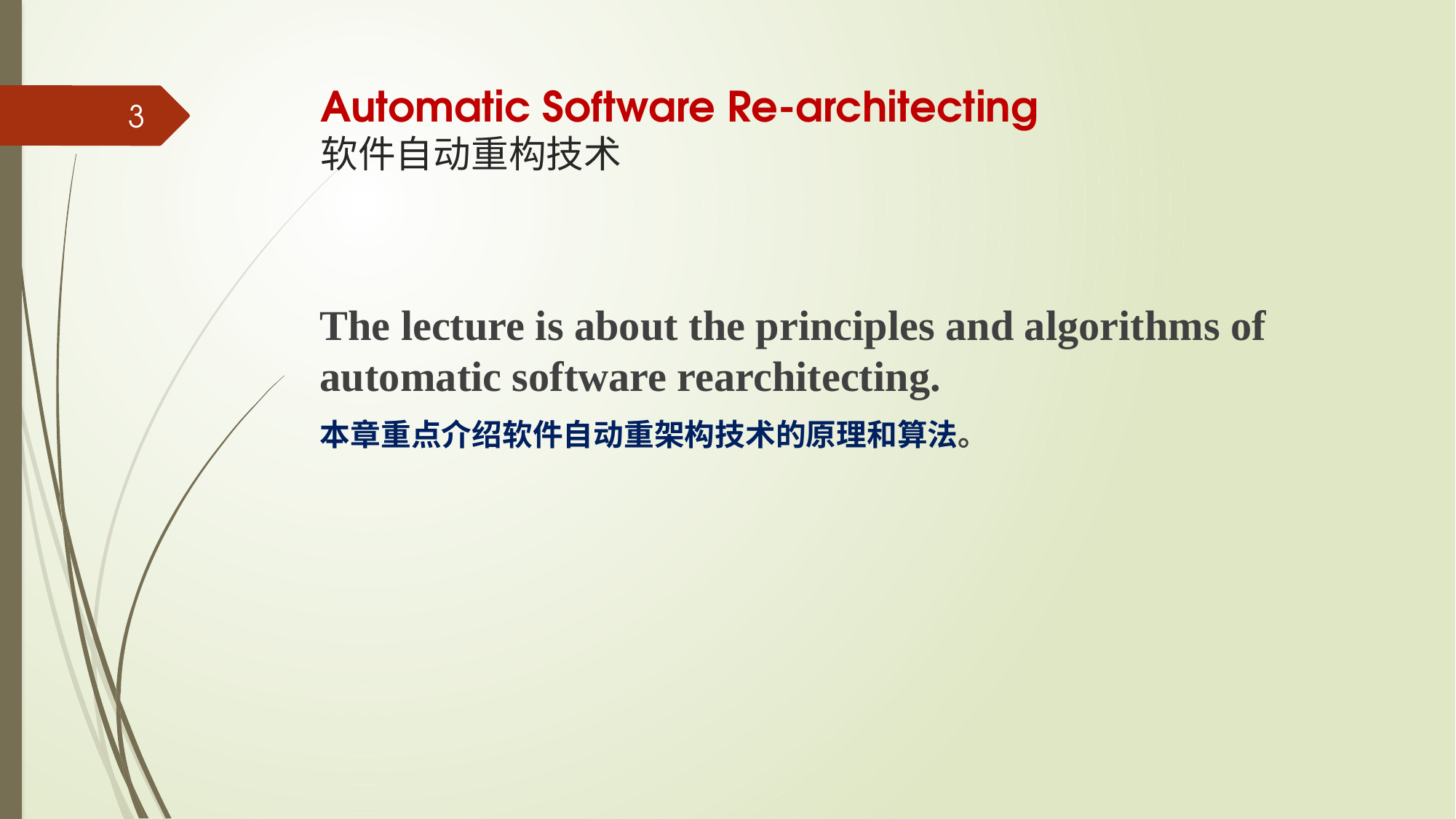

# Automatic Software Re-architecting 软件自动重构技术
3
The lecture is about the principles and algorithms of automatic software rearchitecting.
本章重点介绍软件自动重架构技术的原理和算法。